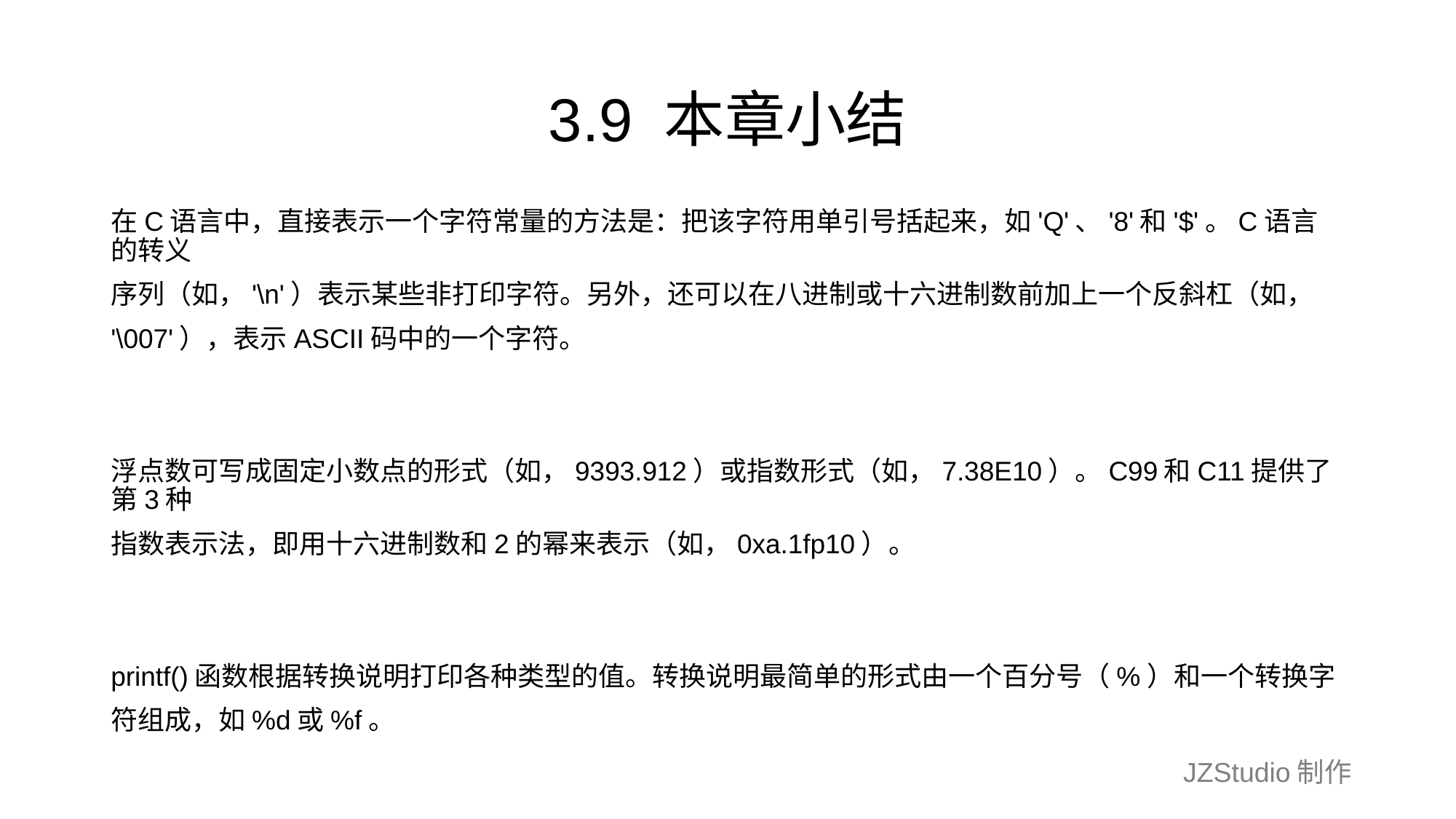

# 3.9 本章小结
在C语言中，直接表示一个字符常量的方法是：把该字符用单引号括起来，如'Q'、'8'和'$'。C语言的转义
序列（如，'\n'）表示某些非打印字符。另外，还可以在八进制或十六进制数前加上一个反斜杠（如，
'\007'），表示ASCII码中的一个字符。

浮点数可写成固定小数点的形式（如，9393.912）或指数形式（如，7.38E10）。C99和C11提供了第3种
指数表示法，即用十六进制数和2的幂来表示（如，0xa.1fp10）。

printf()函数根据转换说明打印各种类型的值。转换说明最简单的形式由一个百分号（%）和一个转换字
符组成，如%d或%f。